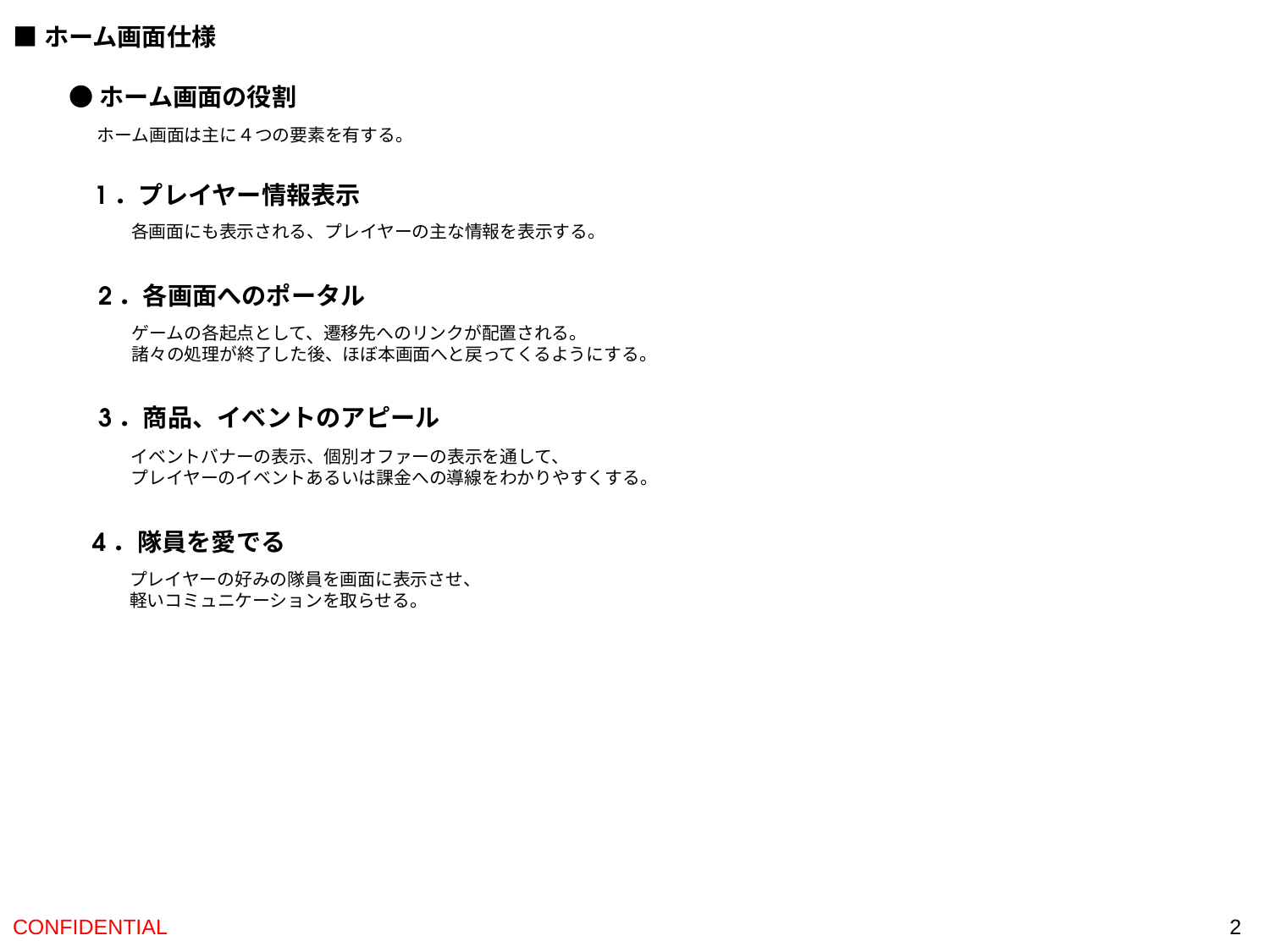

■ホーム画面仕様
●ホーム画面の役割
ホーム画面は主に４つの要素を有する。
1．プレイヤー情報表示
各画面にも表示される、プレイヤーの主な情報を表示する。
2．各画面へのポータル
ゲームの各起点として、遷移先へのリンクが配置される。
諸々の処理が終了した後、ほぼ本画面へと戻ってくるようにする。
3．商品、イベントのアピール
イベントバナーの表示、個別オファーの表示を通して、
プレイヤーのイベントあるいは課金への導線をわかりやすくする。
4．隊員を愛でる
プレイヤーの好みの隊員を画面に表示させ、
軽いコミュニケーションを取らせる。
2
CONFIDENTIAL